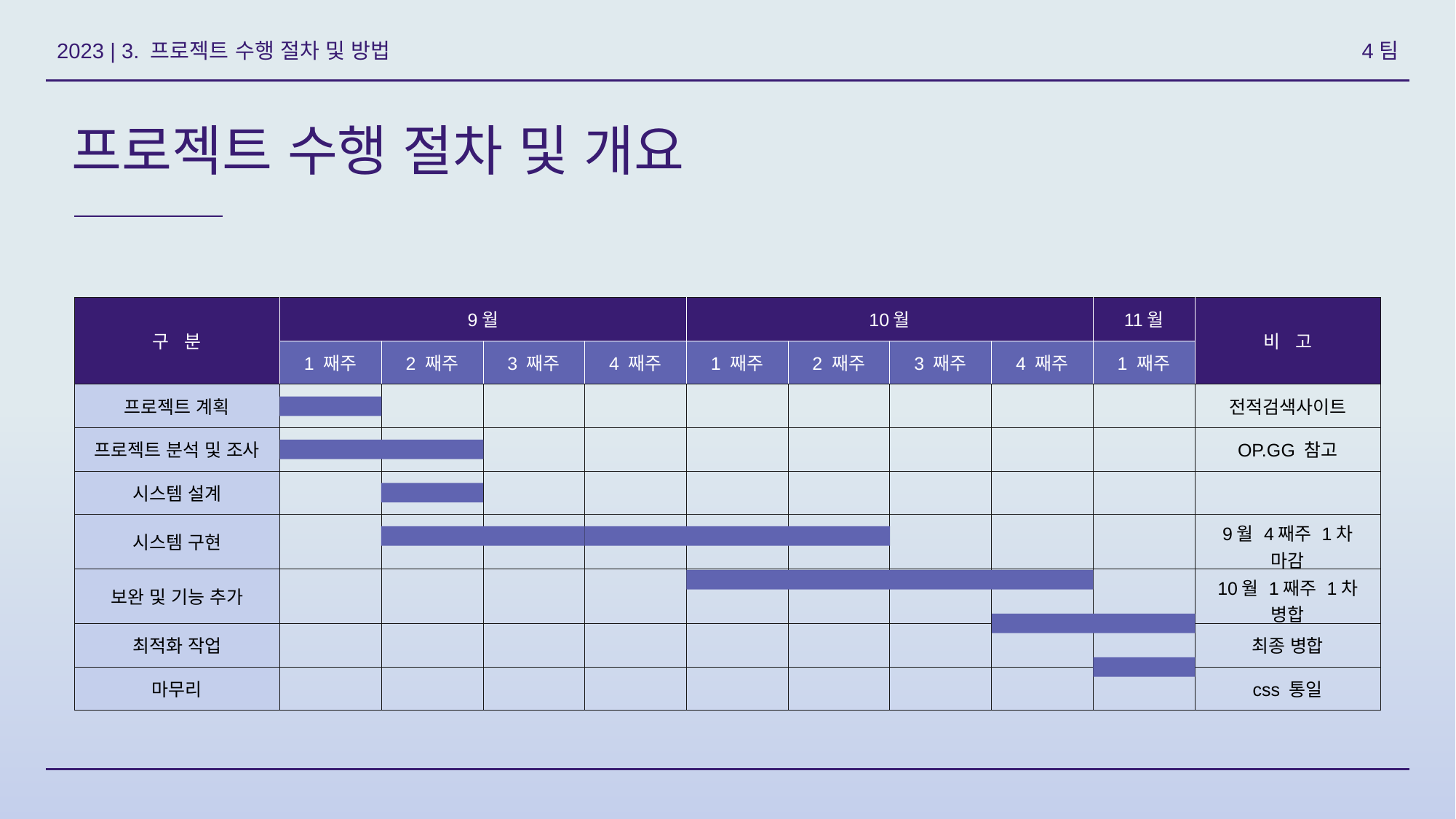

4팀
2023 | 3. 프로젝트 수행 절차 및 방법
프로젝트 수행 절차 및 개요
| 구 분 | 9월 |  |  |  | 10월 |  |  |  | 11월 | 비 고 |
| --- | --- | --- | --- | --- | --- | --- | --- | --- | --- | --- |
|  | 1 째주 | 2 째주 | 3 째주 | 4 째주 | 1 째주 | 2 째주 | 3 째주 | 4 째주 | 1 째주 |  |
| 프로젝트 계획 |  |  |  |  |  |  |  |  |  | 전적검색사이트 |
| 프로젝트 분석 및 조사 |  |  |  |  |  |  |  |  |  | OP.GG 참고 |
| 시스템 설계 |  |  |  |  |  |  |  |  |  |  |
| 시스템 구현 |  |  |  |  |  |  |  |  |  | 9월 4째주 1차 마감 |
| 보완 및 기능 추가 |  |  |  |  |  |  |  |  |  | 10월 1째주 1차 병합 |
| 최적화 작업 |  |  |  |  |  |  |  |  |  | 최종 병합 |
| 마무리 |  |  |  |  |  |  |  |  |  | css 통일 |